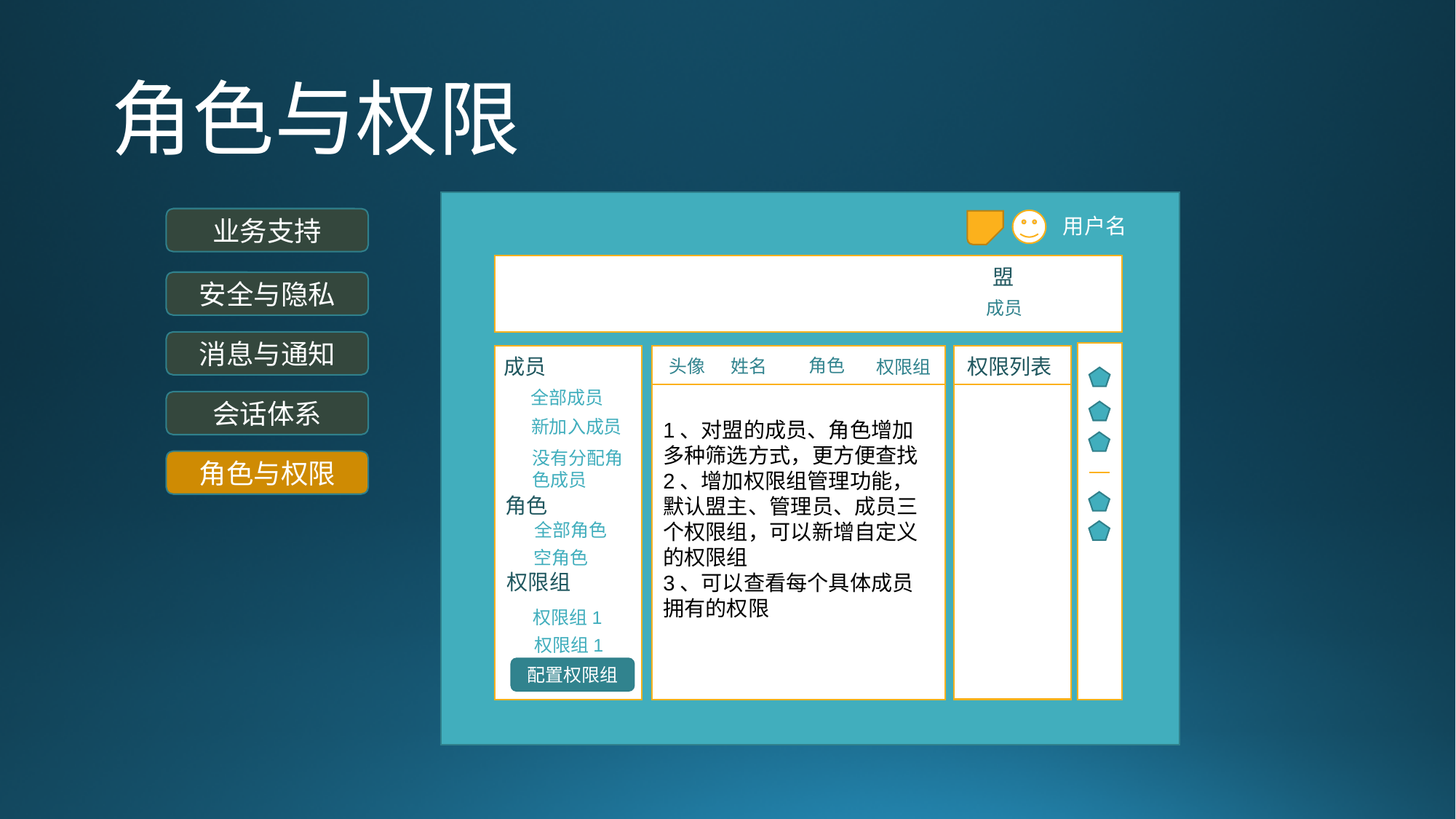

# 角色与权限

用户名
业务支持

盟
安全与隐私
成员
消息与通知

1、对盟的成员、角色增加多种筛选方式，更方便查找
2、增加权限组管理功能，默认盟主、管理员、成员三个权限组，可以新增自定义的权限组
3、可以查看每个具体成员拥有的权限
成员
权限列表
角色
姓名
头像
权限组

全部成员
会话体系

新加入成员

没有分配角色成员
角色与权限
角色

全部角色

空角色
权限组
权限组1
权限组1
配置权限组